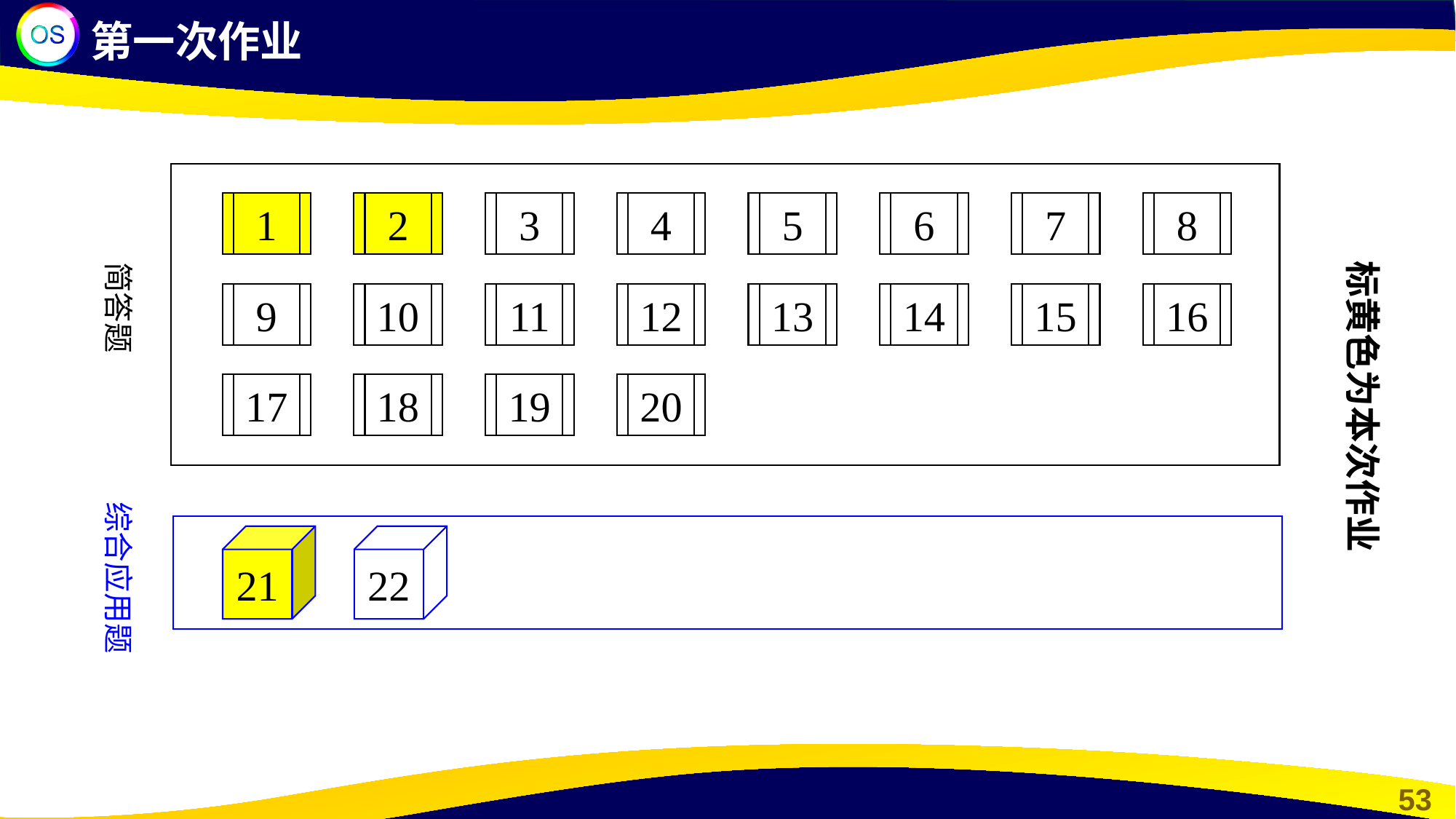

第一次作业

1
2
3
4
5
6
7
8
标黄色为本次作业
简答题
9
10
11
12
13
14
15
16
17
18
19
20
综合应用题

21
22